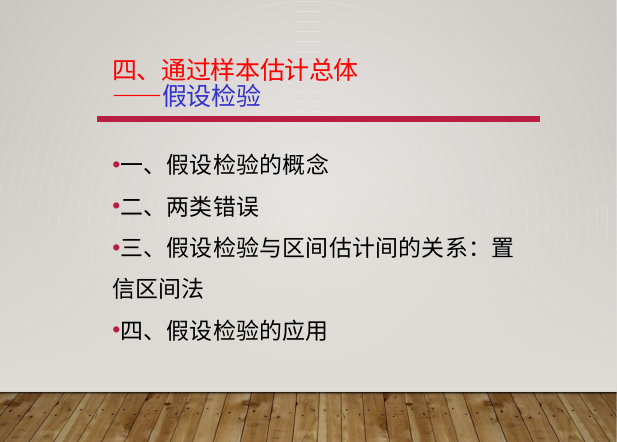

# 四、通过样本估计总体 ——假设检验
一、假设检验的概念
二、两类错误
三、假设检验与区间估计间的关系：置信区间法
四、假设检验的应用